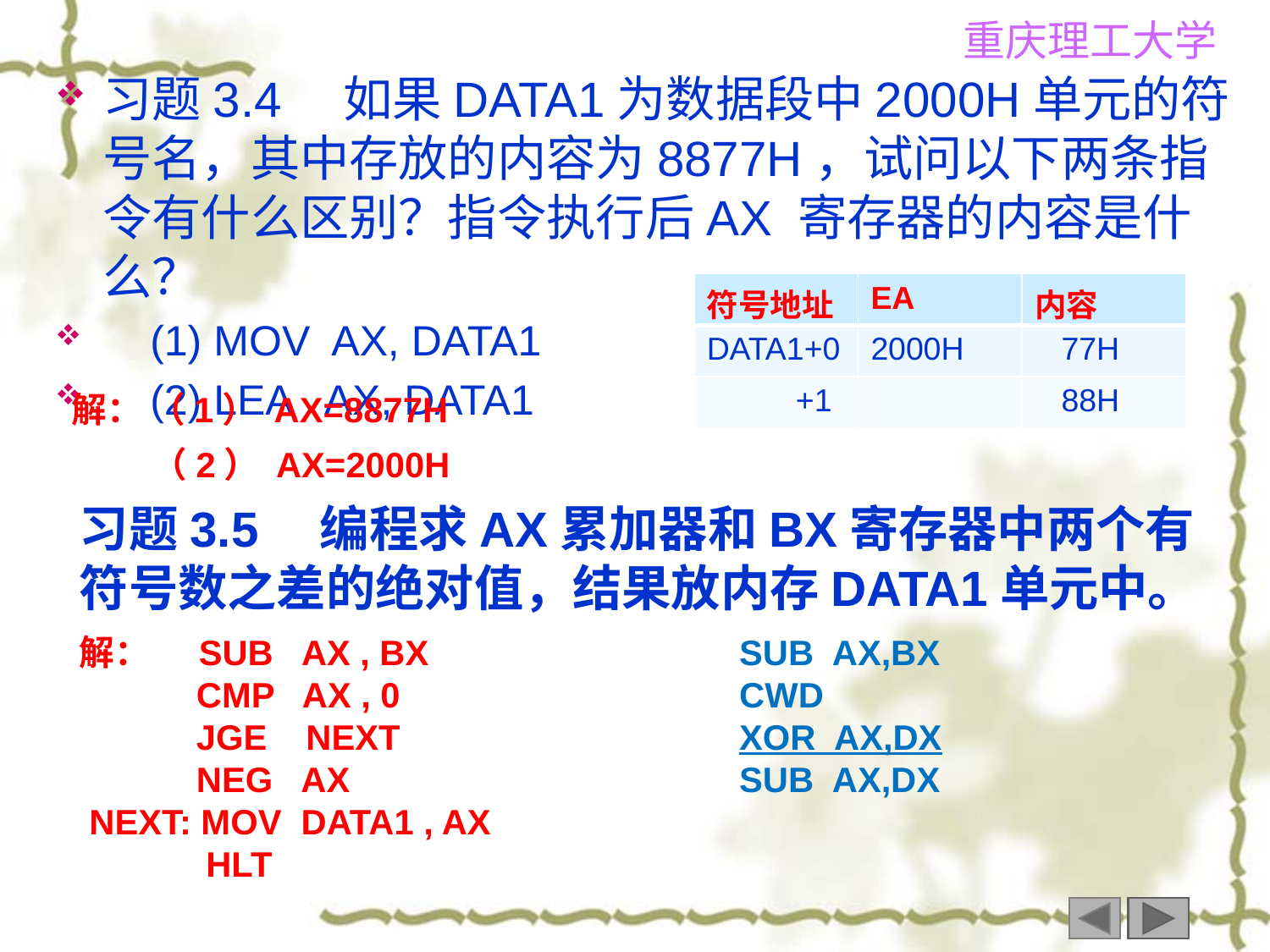

习题3.4　如果DATA1为数据段中2000H单元的符号名，其中存放的内容为8877H，试问以下两条指令有什么区别？指令执行后AX 寄存器的内容是什么？
    (1) MOV  AX, DATA1
    (2) LEA   AX, DATA1

| 符号地址 | EA | 内容 |
| --- | --- | --- |
| DATA1+0 | 2000H | 77H |
| +1 |  | 88H |
解： （1） AX=8877H
        （2） AX=2000H
习题3.5　编程求AX累加器和BX寄存器中两个有符号数之差的绝对值，结果放内存DATA1单元中。
解：     SUB   AX , BX
            CMP   AX , 0
            JGE    NEXT
            NEG   AX
 NEXT: MOV  DATA1 , AX
             HLT
SUB  AX,BX
CWD
XOR  AX,DX
SUB  AX,DX